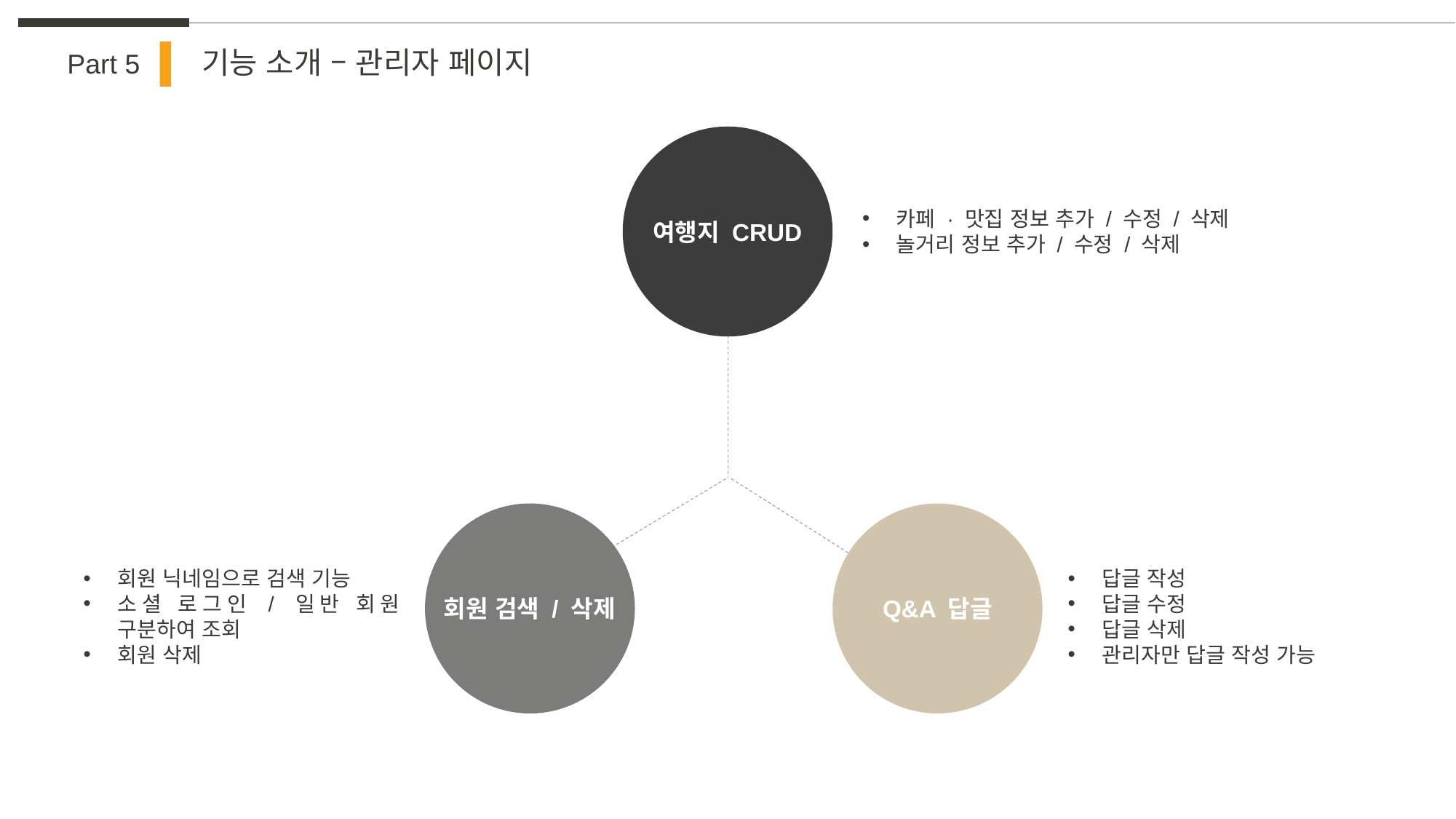

기능 소개 – 관리자 페이지
Part 5

카페 · 맛집 정보 추가 / 수정 / 삭제
놀거리 정보 추가 / 수정 / 삭제
여행지 CRUD

회원 닉네임으로 검색 기능
소셜 로그인 / 일반 회원 구분하여 조회
회원 삭제
답글 작성
답글 수정
답글 삭제
관리자만 답글 작성 가능

회원 검색 / 삭제
Q&A 답글